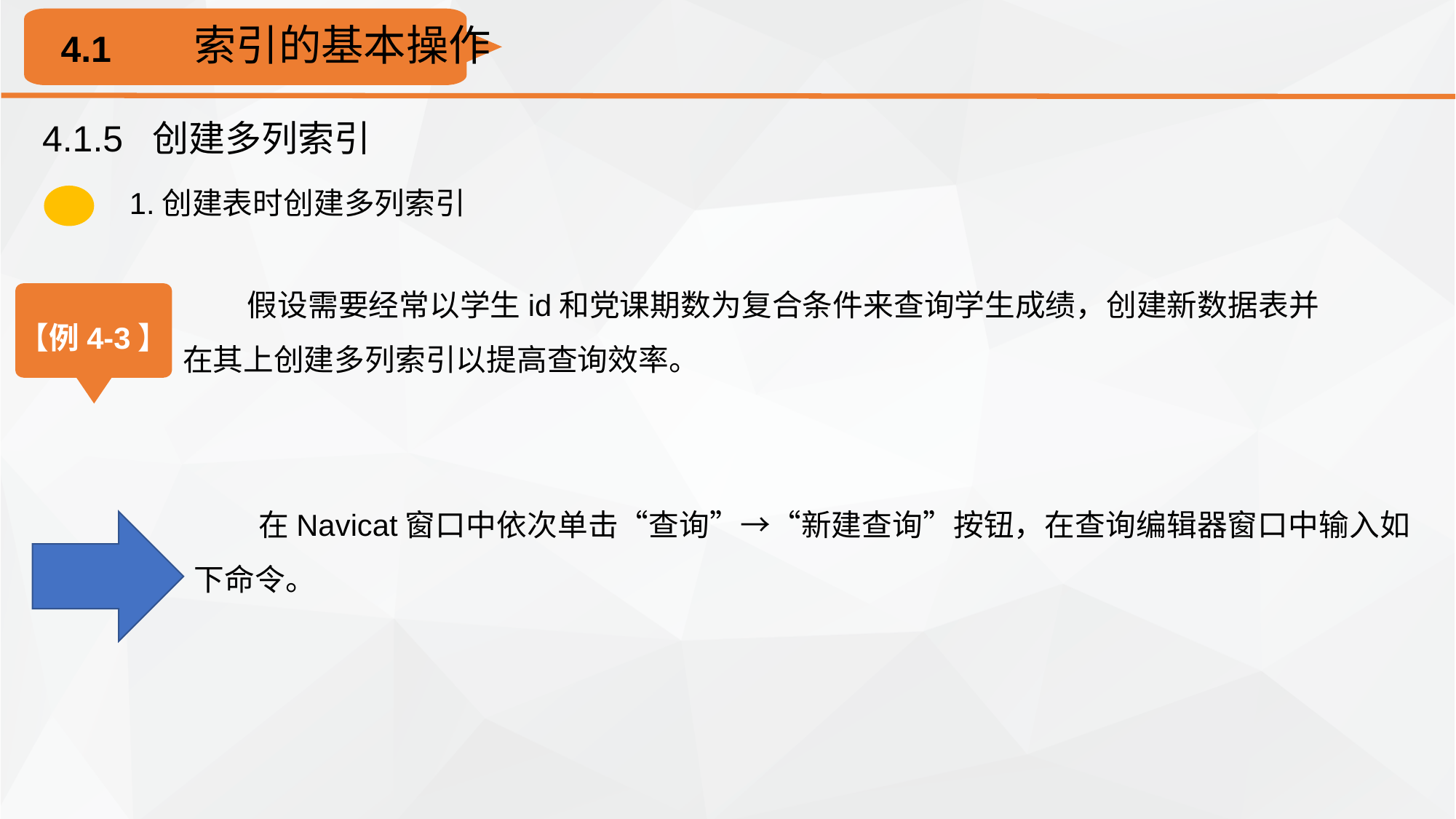

索引的基本操作
4.1
4.1.5  创建多列索引
1.创建表时创建多列索引

假设需要经常以学生id和党课期数为复合条件来查询学生成绩，创建新数据表并在其上创建多列索引以提高查询效率。
【例4-3】
在Navicat窗口中依次单击“查询”→“新建查询”按钮，在查询编辑器窗口中输入如下命令。